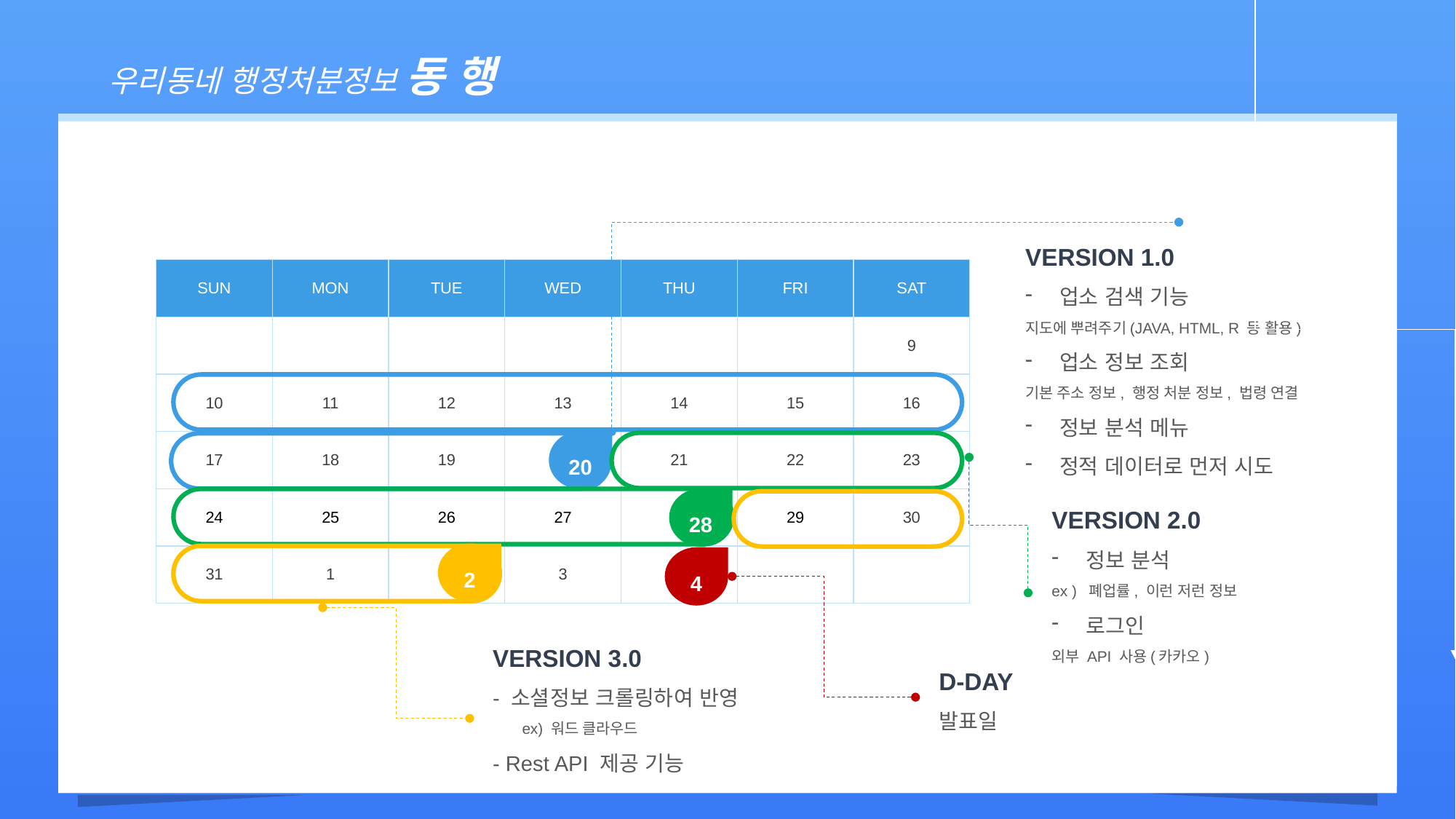

우리동네 행정처분정보 동 행

VERSION 1.0
업소 검색 기능
지도에 뿌려주기(JAVA, HTML, R 등 활용)
업소 정보 조회
기본 주소 정보, 행정 처분 정보, 법령 연결
정보 분석 메뉴
정적 데이터로 먼저 시도
| SUN | MON | TUE | WED | THU | FRI | SAT |
| --- | --- | --- | --- | --- | --- | --- |
|  |  |  |  |  |  | 9 |
| 10 | 11 | 12 | 13 | 14 | 15 | 16 |
| 17 | 18 | 19 | 20 | 21 | 22 | 23 |
| 24 | 25 | 26 | 27 | 28 | 29 | 30 |
| 31 | 1 | 2 | 3 | 4 |  |  |

20

VERSION 2.0
정보 분석
ex )  폐업률, 이런 저런 정보
로그인
외부 API 사용(카카오)

28

2

4
VERSION 3.0
- 소셜정보 크롤링하여 반영
       ex) 워드 클라우드
- Rest API 제공 기능
D-DAY
발표일